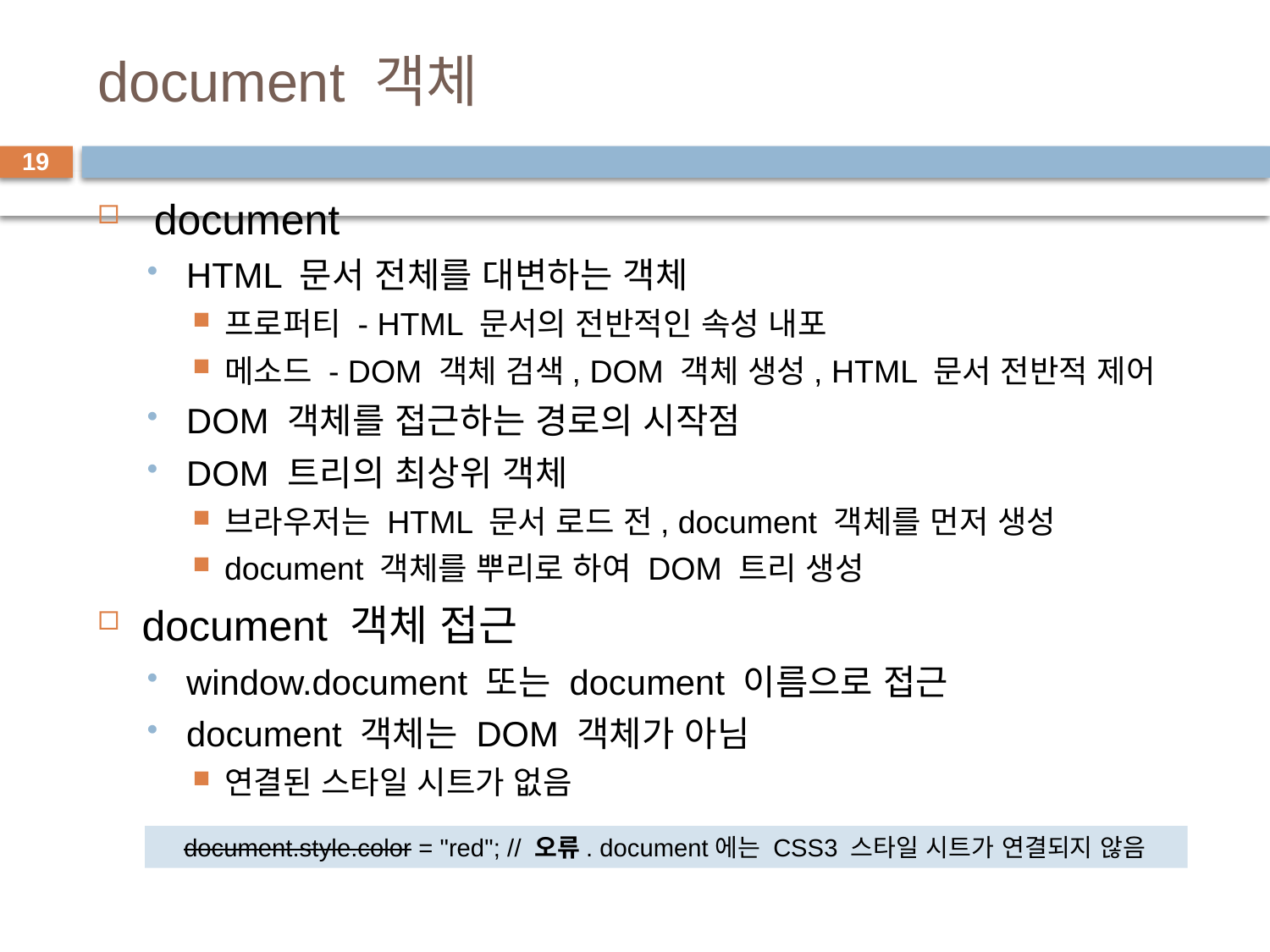

# document 객체
19
 document
HTML 문서 전체를 대변하는 객체
프로퍼티 - HTML 문서의 전반적인 속성 내포
메소드 - DOM 객체 검색, DOM 객체 생성, HTML 문서 전반적 제어
DOM 객체를 접근하는 경로의 시작점
DOM 트리의 최상위 객체
브라우저는 HTML 문서 로드 전, document 객체를 먼저 생성
document 객체를 뿌리로 하여 DOM 트리 생성
document 객체 접근
window.document 또는 document 이름으로 접근
document 객체는 DOM 객체가 아님
연결된 스타일 시트가 없음

document.style.color = "red"; // 오류. document에는 CSS3 스타일 시트가 연결되지 않음